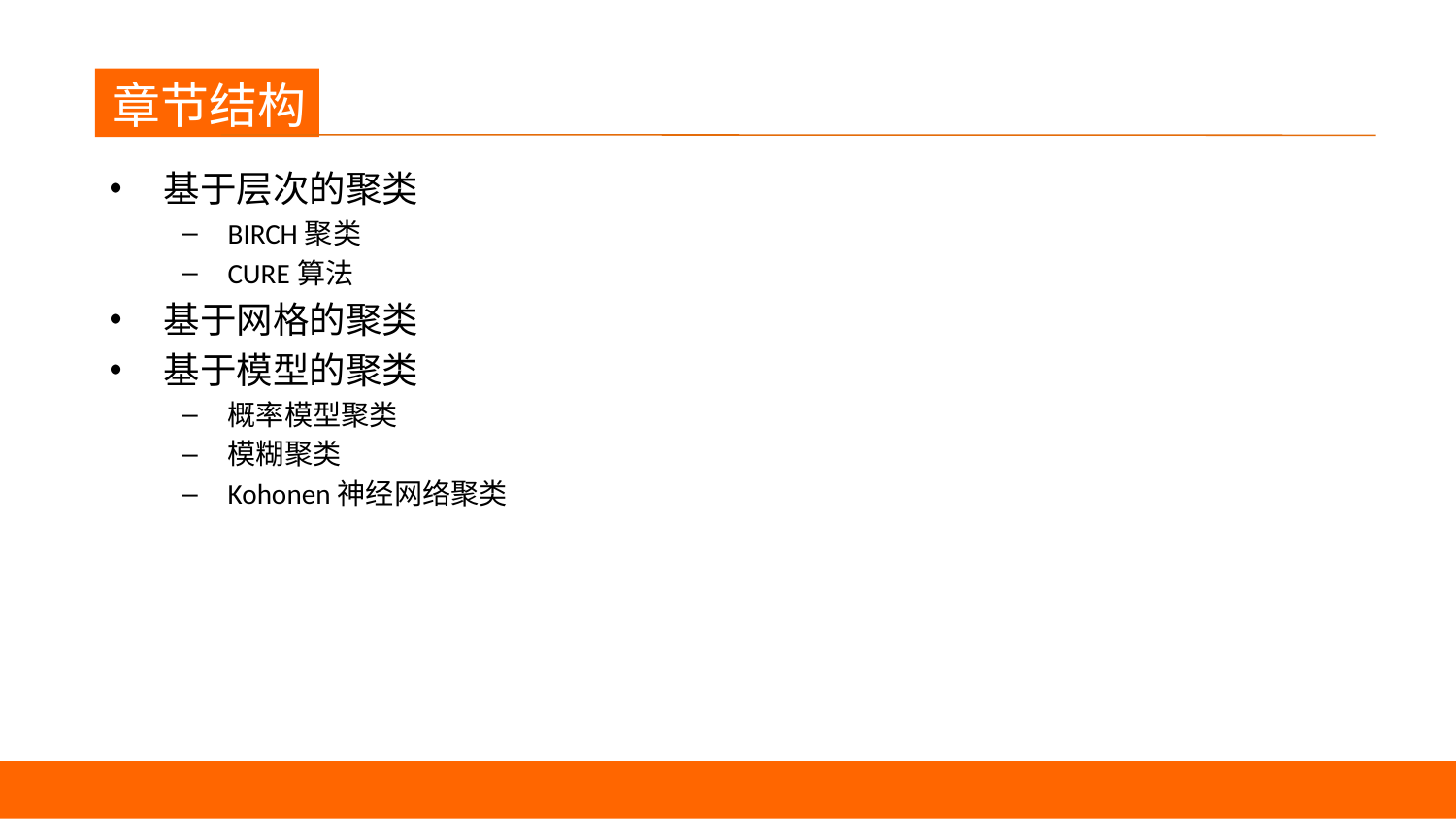

章节结构
基于层次的聚类
BIRCH聚类
CURE算法
基于网格的聚类
基于模型的聚类
概率模型聚类
模糊聚类
Kohonen神经网络聚类